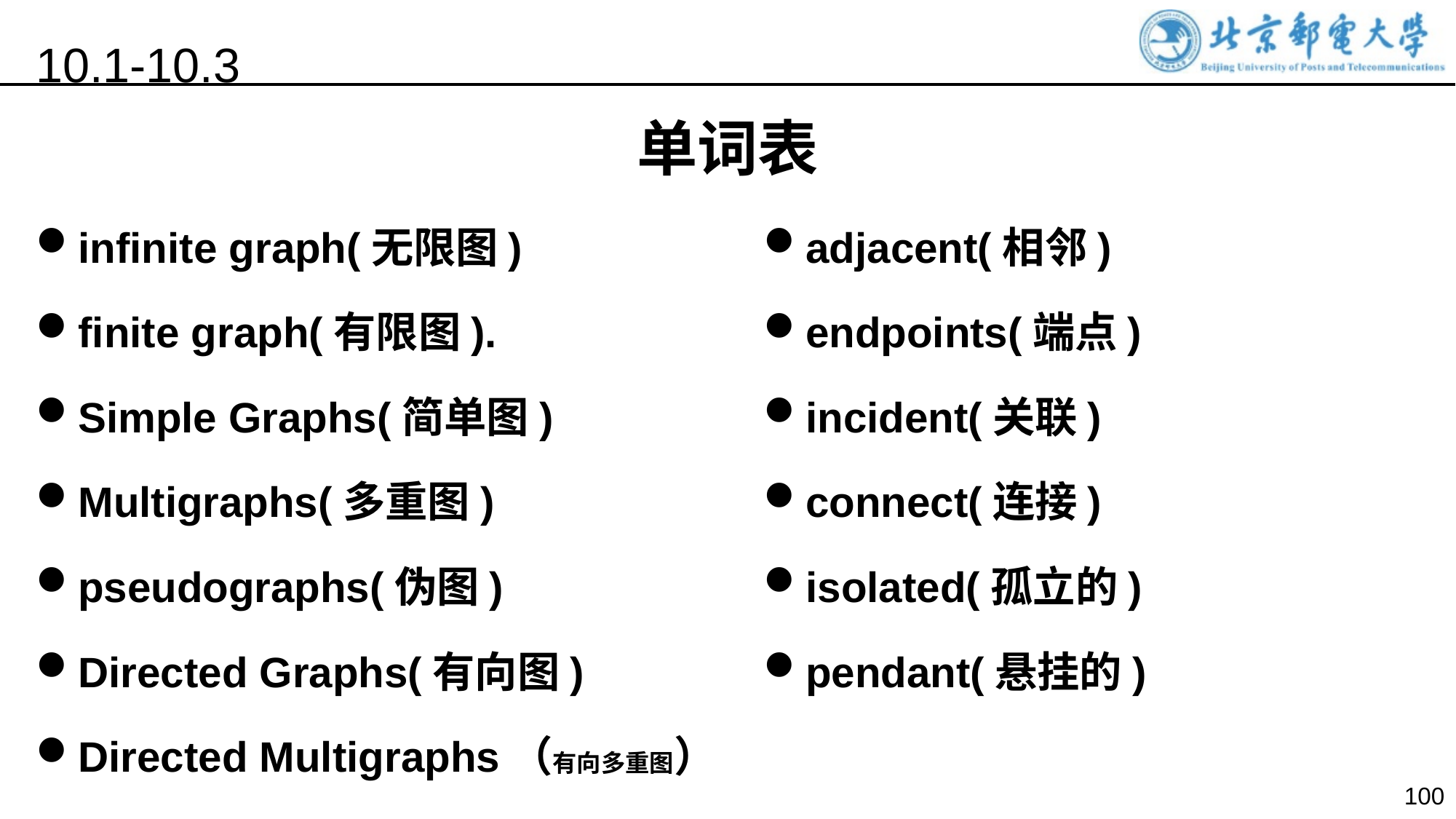

10.1-10.3
单词表
infinite graph(无限图)
finite graph(有限图).
Simple Graphs(简单图)
Multigraphs(多重图)
pseudographs(伪图)
Directed Graphs(有向图)
Directed Multigraphs（有向多重图）
adjacent(相邻)
endpoints(端点)
incident(关联)
connect(连接)
isolated(孤立的)
pendant(悬挂的)